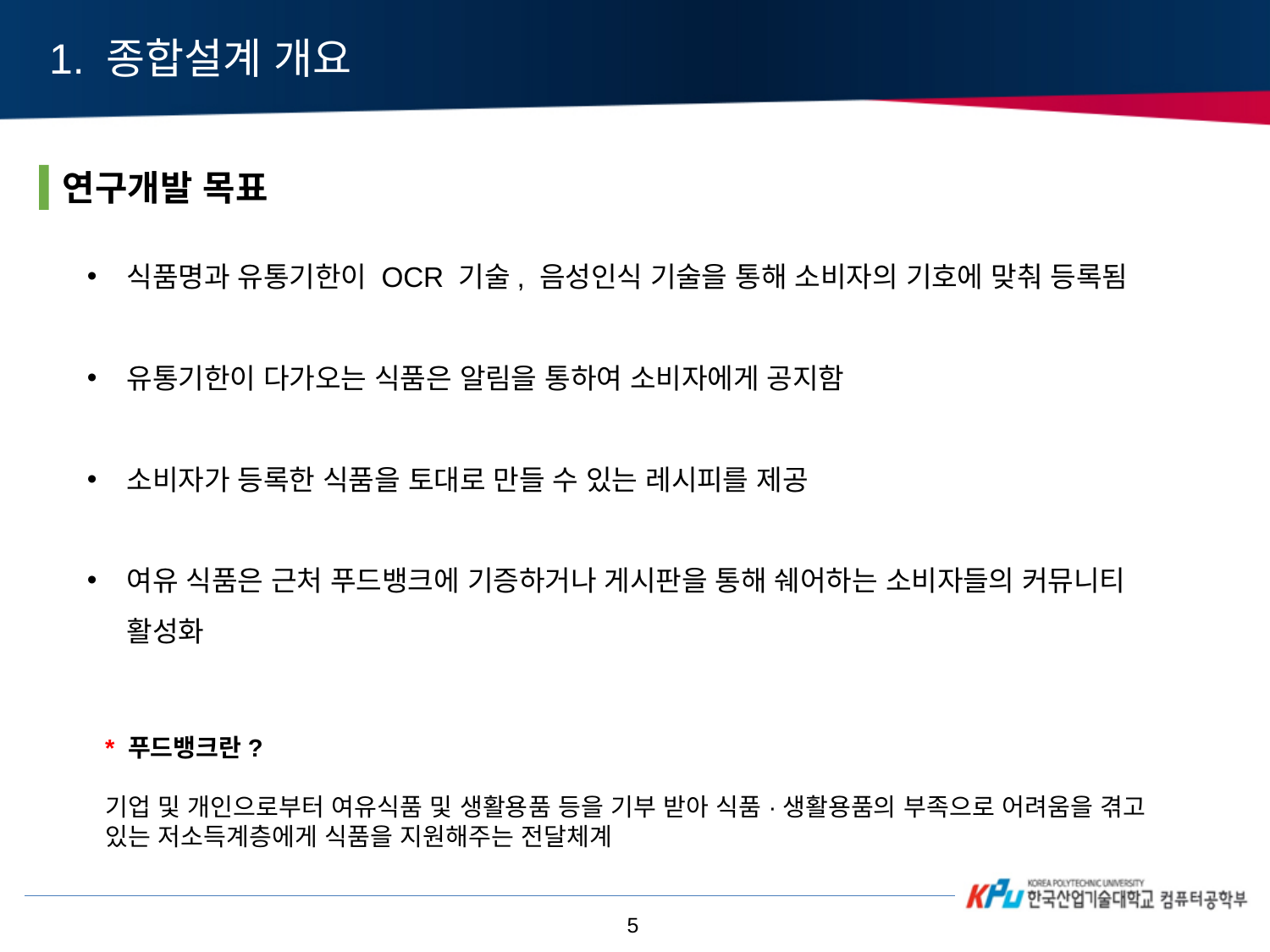

1. 종합설계 개요
연구개발 목표

식품명과 유통기한이 OCR 기술, 음성인식 기술을 통해 소비자의 기호에 맞춰 등록됨

유통기한이 다가오는 식품은 알림을 통하여 소비자에게 공지함

소비자가 등록한 식품을 토대로 만들 수 있는 레시피를 제공

여유 식품은 근처 푸드뱅크에 기증하거나 게시판을 통해 쉐어하는 소비자들의 커뮤니티 활성화

* 푸드뱅크란?

기업 및 개인으로부터 여유식품 및 생활용품 등을 기부 받아 식품·생활용품의 부족으로 어려움을 겪고 있는 저소득계층에게 식품을 지원해주는 전달체계
5